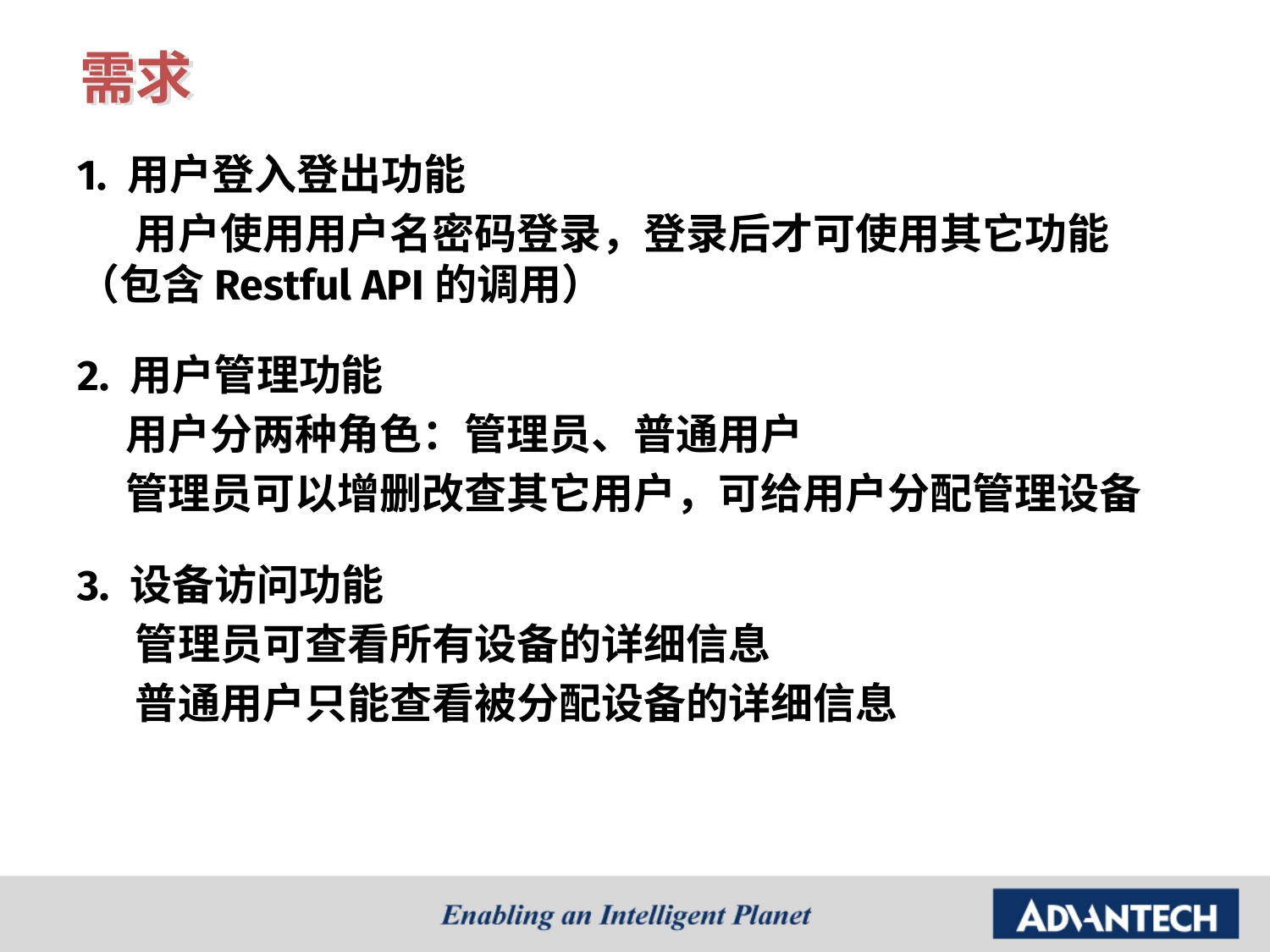

# 需求
1. 用户登入登出功能
     用户使用用户名密码登录，登录后才可使用其它功能（包含Restful API的调用）
2. 用户管理功能
    用户分两种角色：管理员、普通用户
    管理员可以增删改查其它用户，可给用户分配管理设备
3. 设备访问功能
     管理员可查看所有设备的详细信息
     普通用户只能查看被分配设备的详细信息